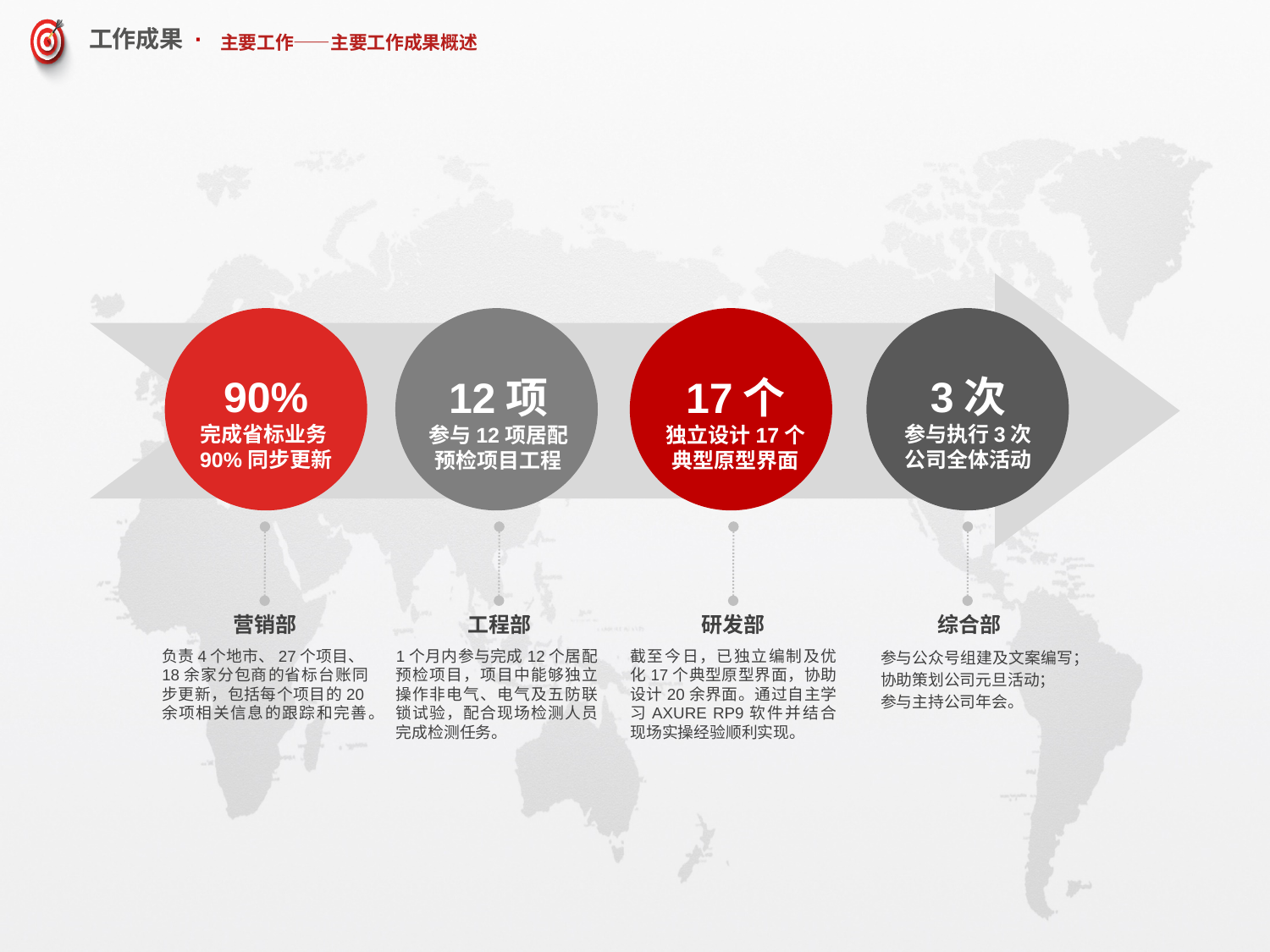

# 主要工作——主要工作成果概述

3次
参与执行3次公司全体活动
90%
完成省标业务90%同步更新
12项
参与12项居配预检项目工程
17个
独立设计17个典型原型界面
营销部
负责4个地市、27个项目、18余家分包商的省标台账同步更新，包括每个项目的20余项相关信息的跟踪和完善。
工程部
1个月内参与完成12个居配预检项目，项目中能够独立操作非电气、电气及五防联锁试验，配合现场检测人员完成检测任务。
研发部
截至今日，已独立编制及优化17个典型原型界面，协助设计20余界面。通过自主学习AXURE RP9软件并结合现场实操经验顺利实现。
综合部
参与公众号组建及文案编写；
协助策划公司元旦活动；
参与主持公司年会。